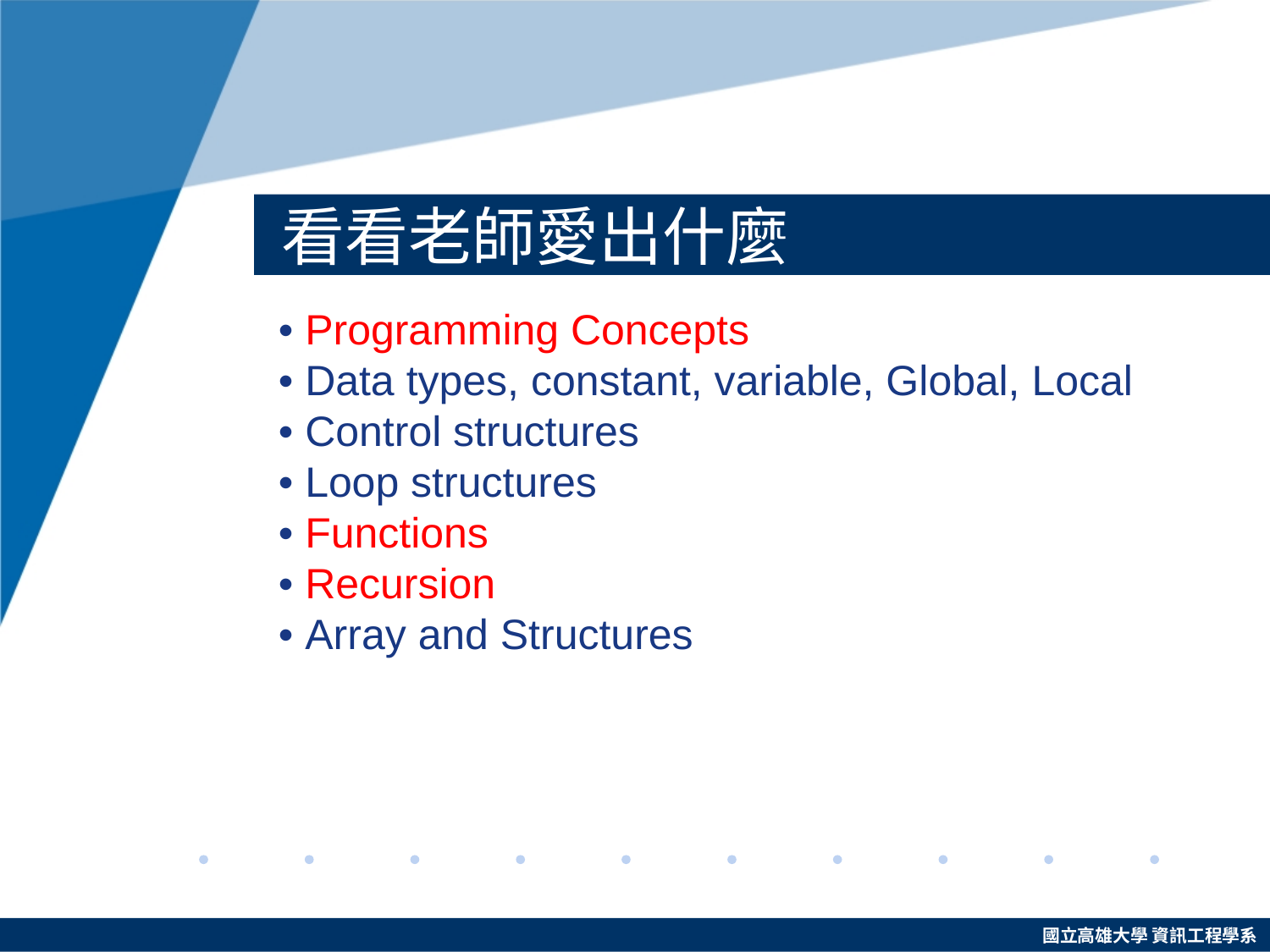

# 看看老師愛出什麼
 • Programming Concepts
 • Data types, constant, variable, Global, Local
 • Control structures 
 • Loop structures
 • Functions
 • Recursion
 • Array and Structures